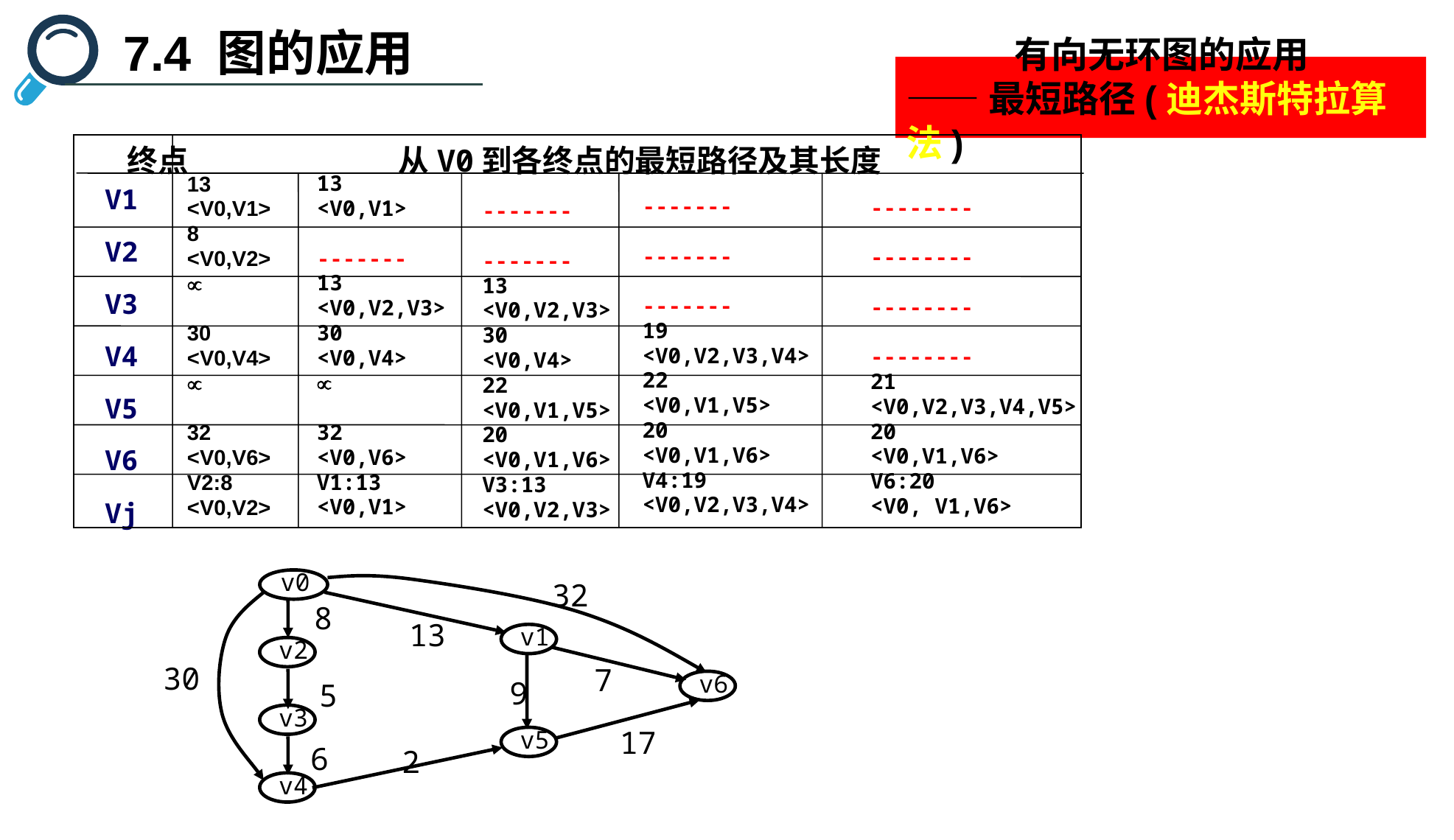

7.4 图的应用
            有向无环图的应用
——最短路径(迪杰斯特拉算法)

终点                              从V0到各终点的最短路径及其长度

V1

V2

V3

V4

V5

V6

Vj

-------

-------

-------
19
<V0,V2,V3,V4>
22
<V0,V1,V5>
20
<V0,V1,V6>
V4:19
<V0,V2,V3,V4>

--------

--------

--------

--------
21
<V0,V2,V3,V4,V5>
20
<V0,V1,V6>
V6:20
<V0, V1,V6>

-------

-------
13
<V0,V2,V3>
30
<V0,V4>
22
<V0,V1,V5>
20
<V0,V1,V6>
V3:13
<V0,V2,V3>
13
<V0,V1>

-------
13
<V0,V2,V3>
30
<V0,V4>
∝

32
<V0,V6>
V1:13
<V0,V1>
13
<V0,V1>
8
<V0,V2>
∝

30
<V0,V4>
∝

32
<V0,V6>
V2:8
<V0,V2>
v0

v1
v2

v6

v3
v5

v4
32
8
13
30
7
9
5
17
6
2